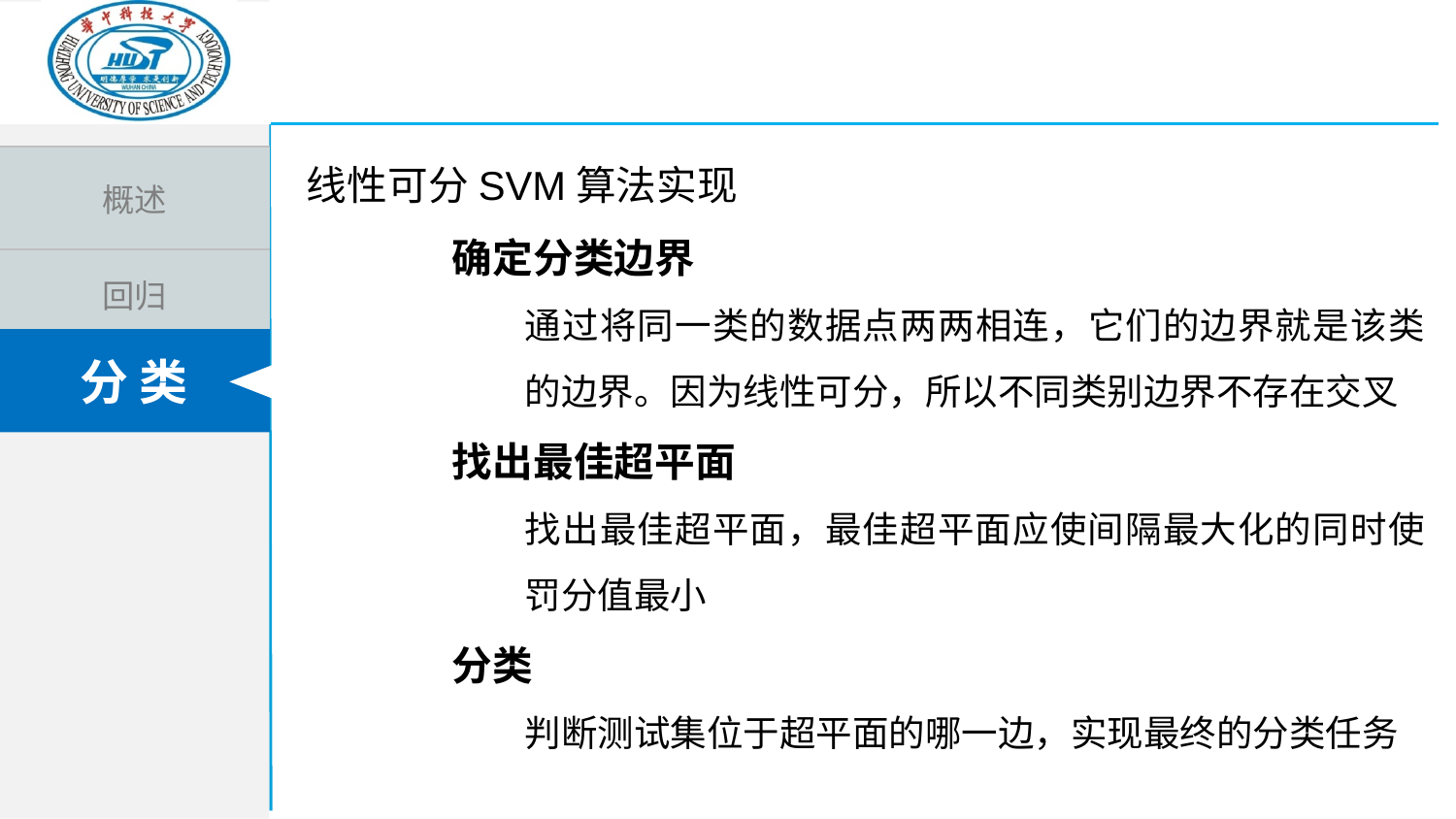

线性可分SVM算法实现
确定分类边界
通过将同一类的数据点两两相连，它们的边界就是该类的边界。因为线性可分，所以不同类别边界不存在交叉
找出最佳超平面
找出最佳超平面，最佳超平面应使间隔最大化的同时使罚分值最小
分类
判断测试集位于超平面的哪一边，实现最终的分类任务